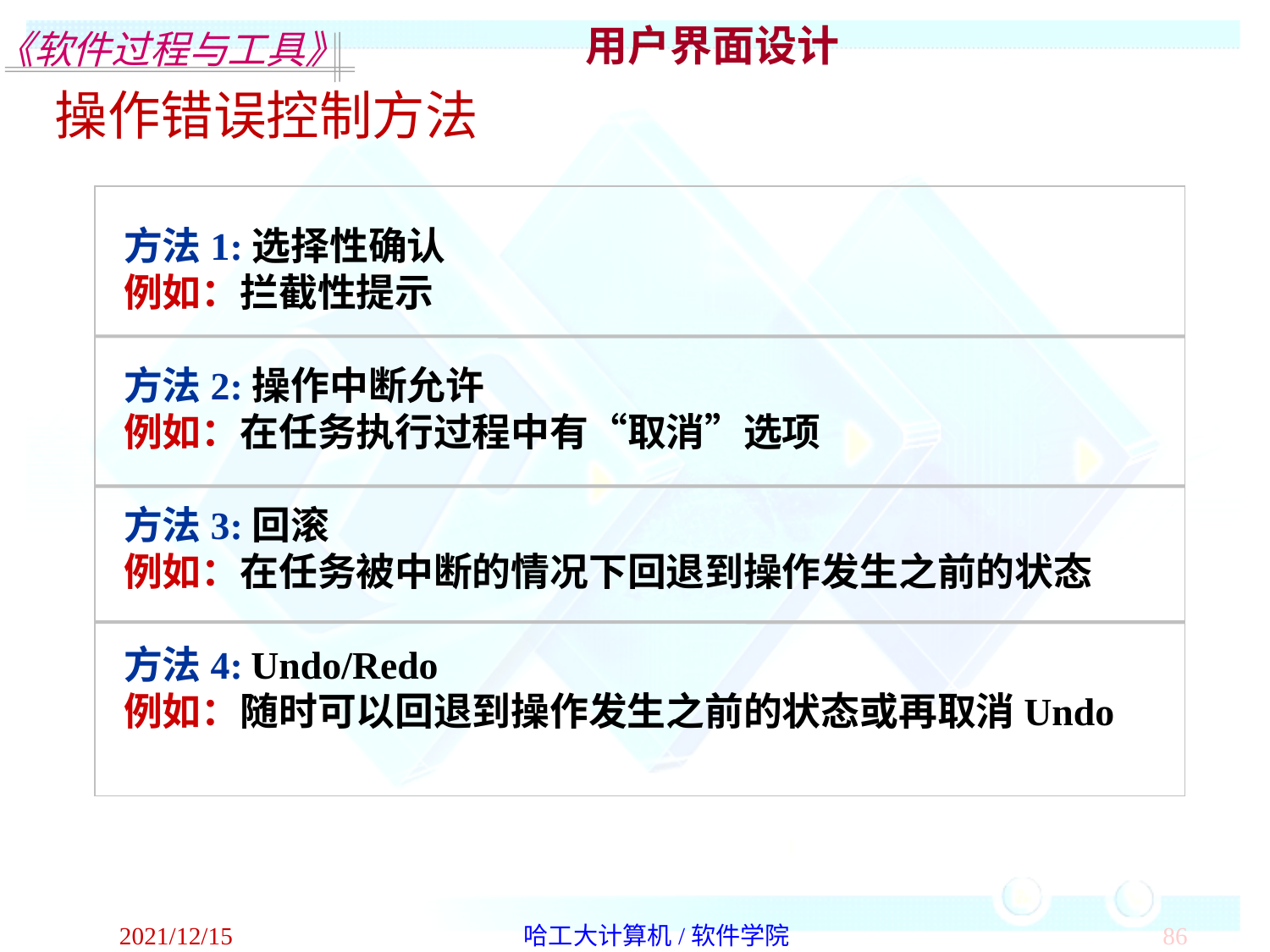

用户界面设计
操作错误控制方法

方法1:选择性确认
例如：拦截性提示

方法2:操作中断允许
例如：在任务执行过程中有“取消”选项

方法3:回滚
例如：在任务被中断的情况下回退到操作发生之前的状态

方法4: Undo/Redo
例如：随时可以回退到操作发生之前的状态或再取消Undo